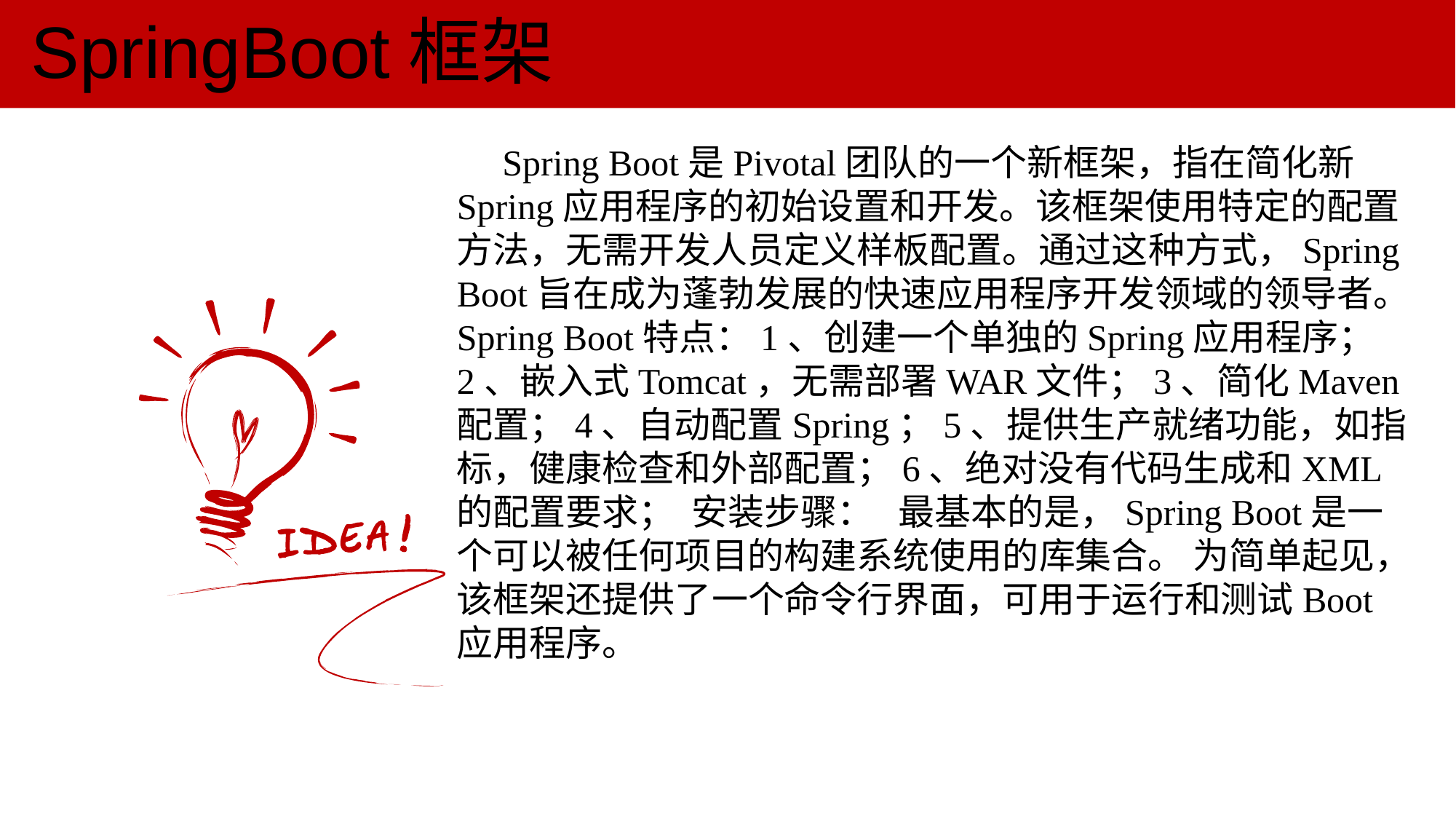

SpringBoot框架
     Spring Boot是Pivotal团队的一个新框架，指在简化新Spring应用程序的初始设置和开发。该框架使用特定的配置方法，无需开发人员定义样板配置。通过这种方式，Spring Boot旨在成为蓬勃发展的快速应用程序开发领域的领导者。Spring Boot特点：1、创建一个单独的Spring应用程序；2、嵌入式Tomcat，无需部署WAR文件；3、简化Maven配置；4、自动配置Spring；5、提供生产就绪功能，如指标，健康检查和外部配置；6、绝对没有代码生成和XML的配置要求；  安装步骤：   最基本的是，Spring Boot是一个可以被任何项目的构建系统使用的库集合。 为简单起见，该框架还提供了一个命令行界面，可用于运行和测试Boot应用程序。